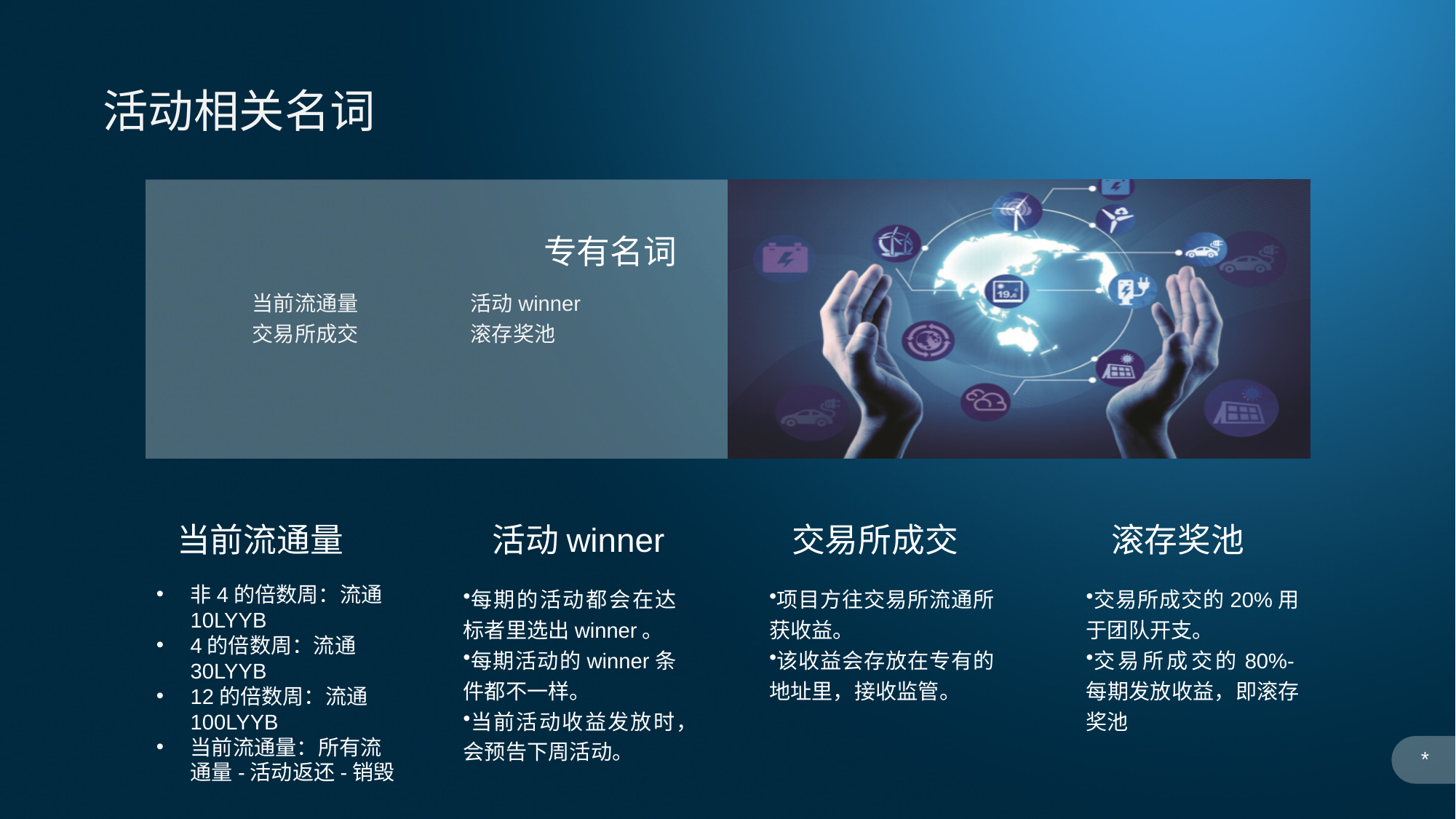

活动相关名词

专有名词
当前流通量		活动winner
交易所成交		滚存奖池
滚存奖池
当前流通量
活动winner
交易所成交
非4的倍数周：流通10LYYB
4的倍数周：流通30LYYB
12的倍数周：流通100LYYB
当前流通量：所有流通量-活动返还-销毁
每期的活动都会在达标者里选出winner。
每期活动的winner条件都不一样。
当前活动收益发放时，会预告下周活动。
项目方往交易所流通所获收益。
该收益会存放在专有的地址里，接收监管。
交易所成交的20%用于团队开支。
交易所成交的80%-每期发放收益，即滚存奖池

*
11